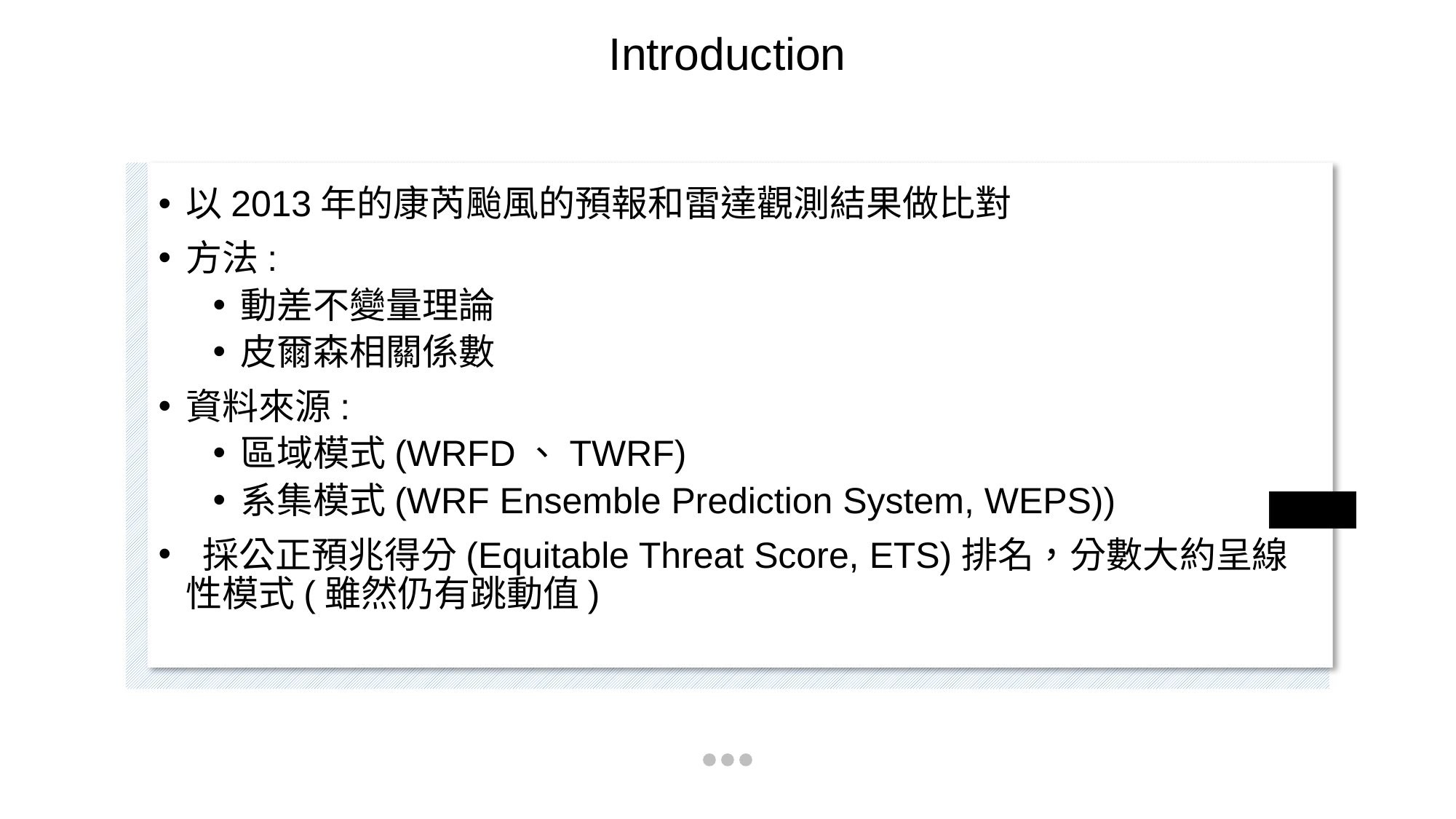

# Introduction

以2013年的康芮颱風的預報和雷達觀測結果做比對
方法:
動差不變量理論
皮爾森相關係數
資料來源:
區域模式(WRFD、TWRF)
系集模式(WRF Ensemble Prediction System, WEPS))
 採公正預兆得分(Equitable Threat Score, ETS)排名，分數大約呈線性模式(雖然仍有跳動值)